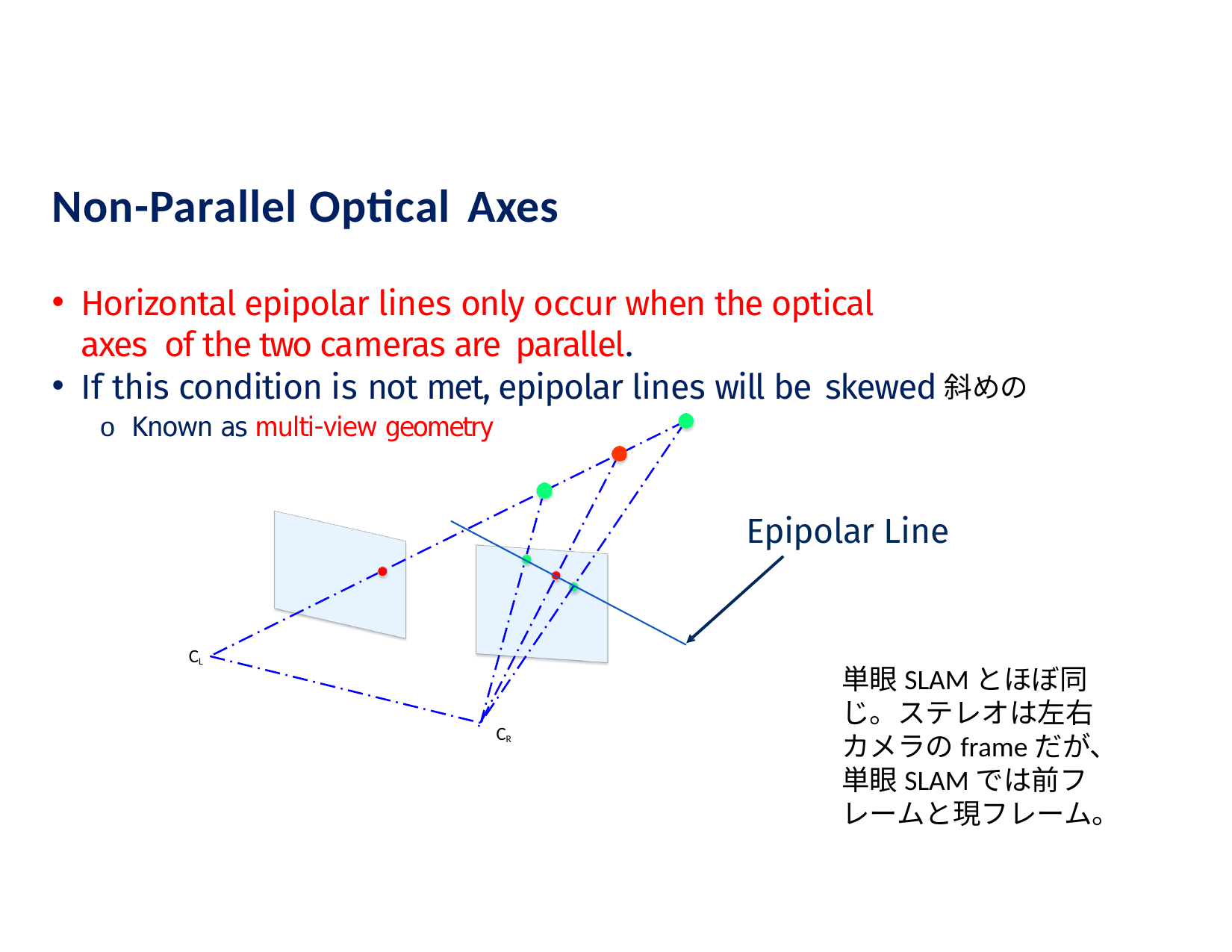

# Non-Parallel Optical Axes
Horizontal epipolar lines only occur when the optical axes  of the two cameras are parallel.
If this condition is not met, epipolar lines will be skewed
o Known as multi-view geometry

Epipolar Line
斜めの

CL
単眼SLAMとほぼ同じ。ステレオは左右カメラのframeだが、単眼SLAMでは前フレームと現フレーム。
CR